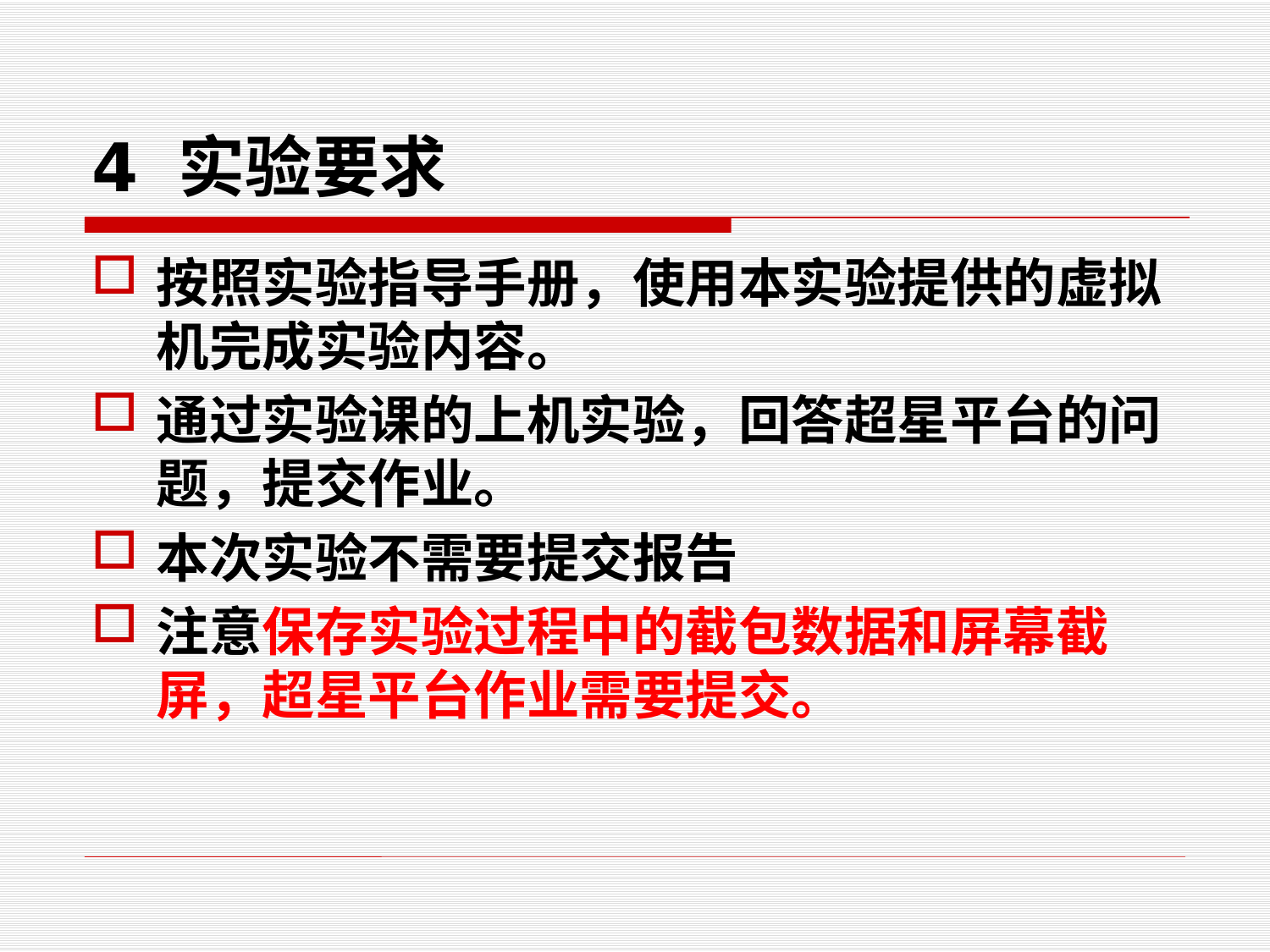

# 4 实验要求
按照实验指导手册，使用本实验提供的虚拟机完成实验内容。
通过实验课的上机实验，回答超星平台的问题，提交作业。
本次实验不需要提交报告
注意保存实验过程中的截包数据和屏幕截屏，超星平台作业需要提交。